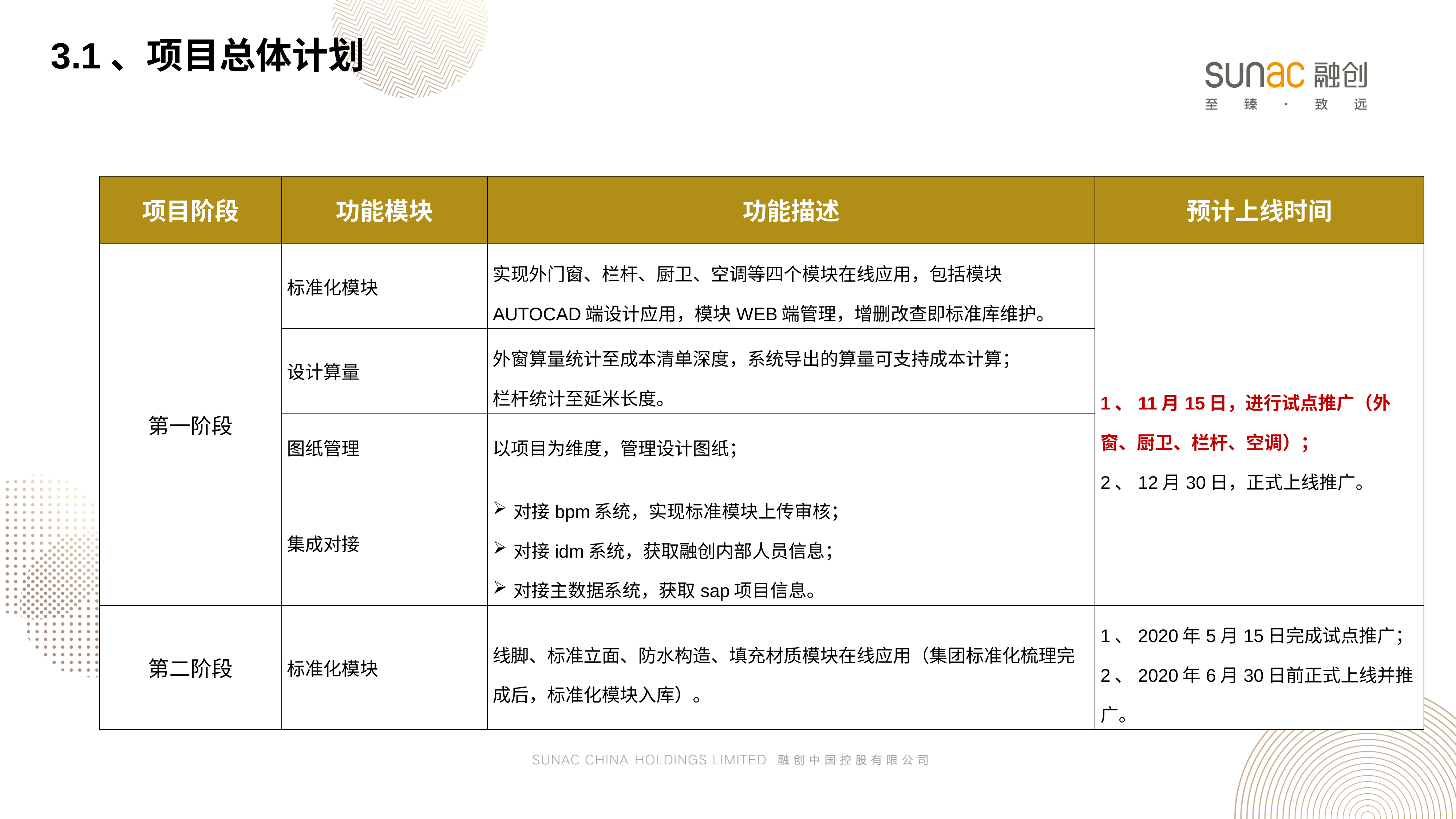

3.1、项目总体计划
| 项目阶段 | 功能模块 | 功能描述 | 预计上线时间 |
| --- | --- | --- | --- |
| 第一阶段 | 标准化模块 | 实现外门窗、栏杆、厨卫、空调等四个模块在线应用，包括模块AUTOCAD端设计应用，模块WEB端管理，增删改查即标准库维护。 | 1、11月15日，进行试点推广（外窗、厨卫、栏杆、空调）； 2、12月30日，正式上线推广。 |
|  | 设计算量 | 外窗算量统计至成本清单深度，系统导出的算量可支持成本计算； 栏杆统计至延米长度。 |  |
|  | 图纸管理 | 以项目为维度，管理设计图纸； |  |
|  | 集成对接 | 对接bpm系统，实现标准模块上传审核； 对接idm系统，获取融创内部人员信息； 对接主数据系统，获取sap项目信息。 |  |
| 第二阶段 | 标准化模块 | 线脚、标准立面、防水构造、填充材质模块在线应用（集团标准化梳理完成后，标准化模块入库）。 | 1、2020年5月15日完成试点推广； 2、2020年6月30日前正式上线并推广。 |